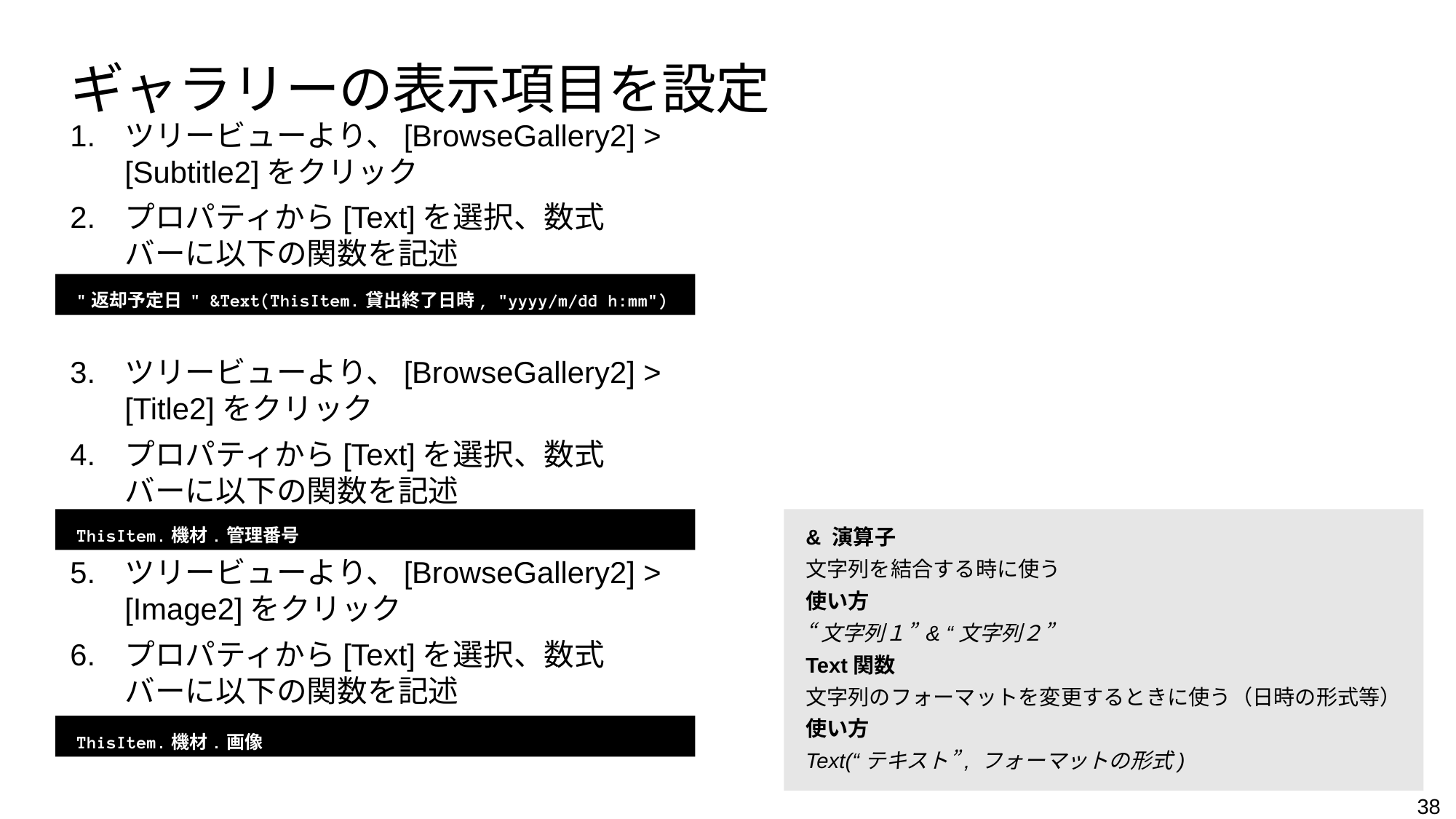

# ギャラリーの表示項目を設定
ツリービューより、[BrowseGallery2] > [Subtitle2]をクリック
プロパティから[Text]を選択、数式バーに以下の関数を記述
ツリービューより、[BrowseGallery2] > [Title2]をクリック
プロパティから[Text]を選択、数式バーに以下の関数を記述
ツリービューより、[BrowseGallery2] > [Image2]をクリック
プロパティから[Text]を選択、数式バーに以下の関数を記述

"返却予定日 " &Text(ThisItem.貸出終了日時, "yyyy/m/dd h:mm")
ThisItem.機材.管理番号
& 演算子
文字列を結合する時に使う
使い方
“文字列１” & “文字列２”
Text関数
文字列のフォーマットを変更するときに使う（日時の形式等）
使い方
Text(“テキスト”, フォーマットの形式)
ThisItem.機材.画像